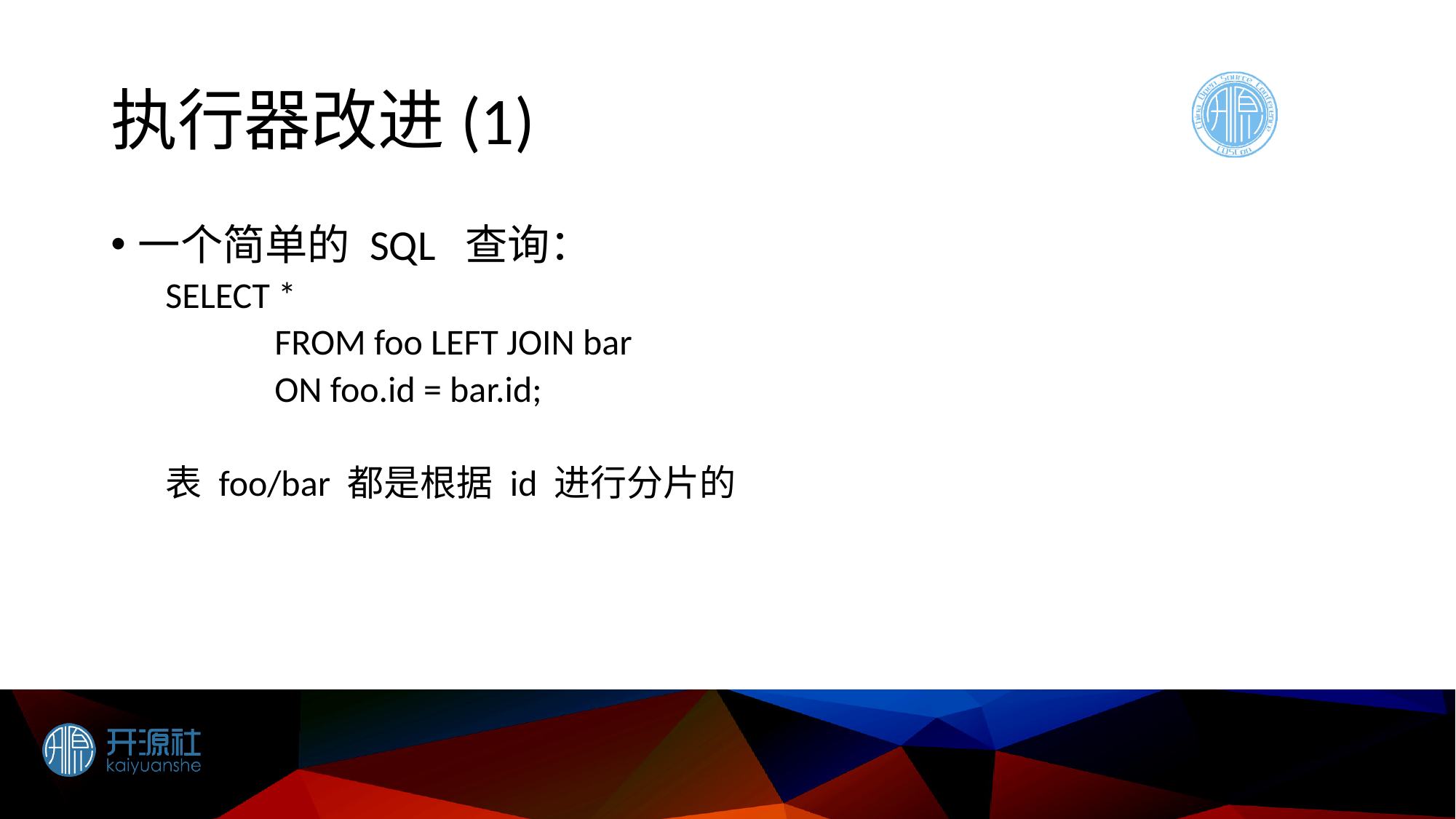

# 执行器改进(1)
一个简单的 SQL  查询：
SELECT *
	FROM foo LEFT JOIN bar
	ON foo.id = bar.id;

表 foo/bar 都是根据 id 进行分片的